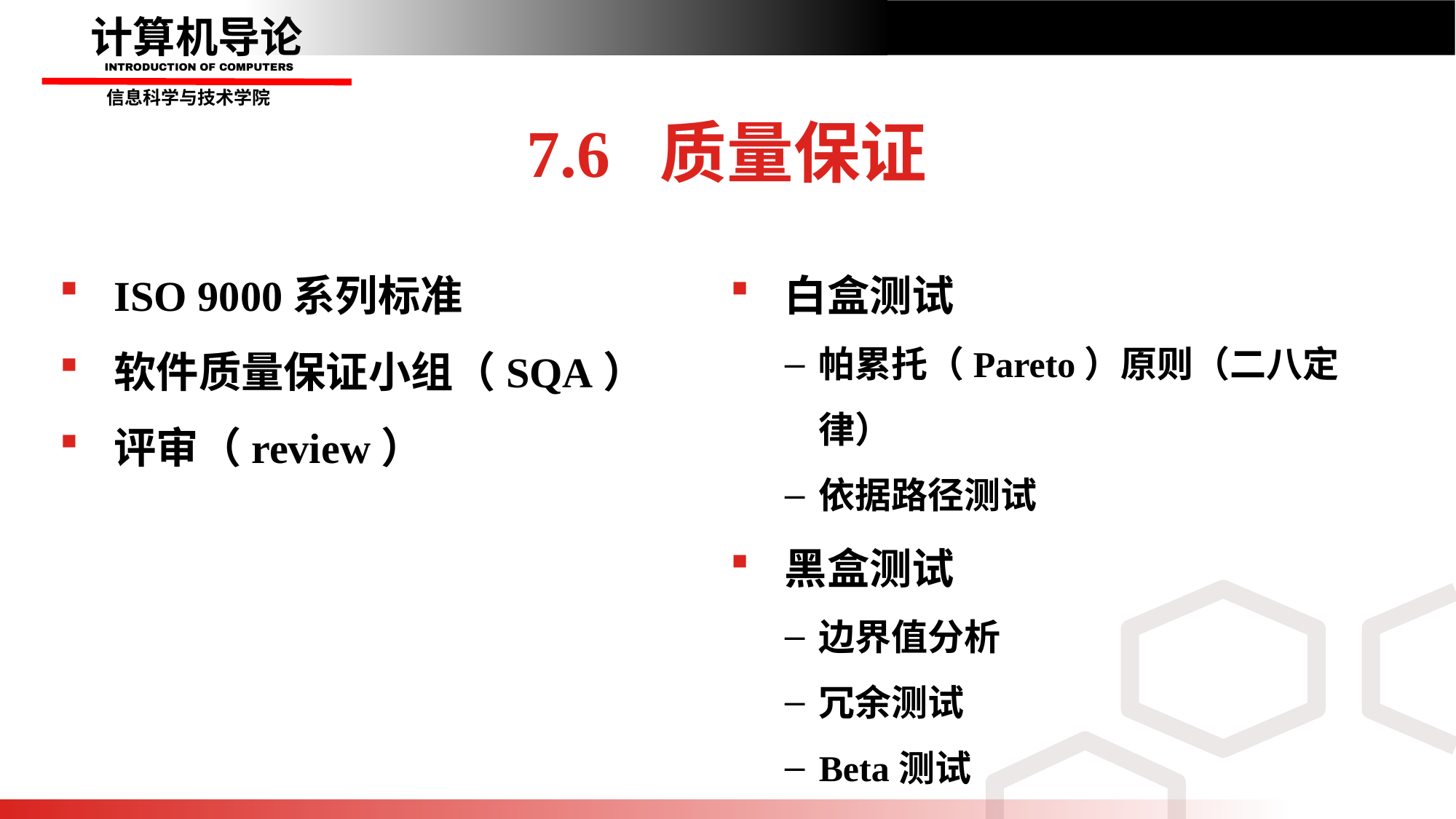

7.6  质量保证
ISO 9000系列标准
软件质量保证小组（SQA）
评审（review）
白盒测试
帕累托（Pareto）原则（二八定律）
依据路径测试
黑盒测试
边界值分析
冗余测试
Beta测试